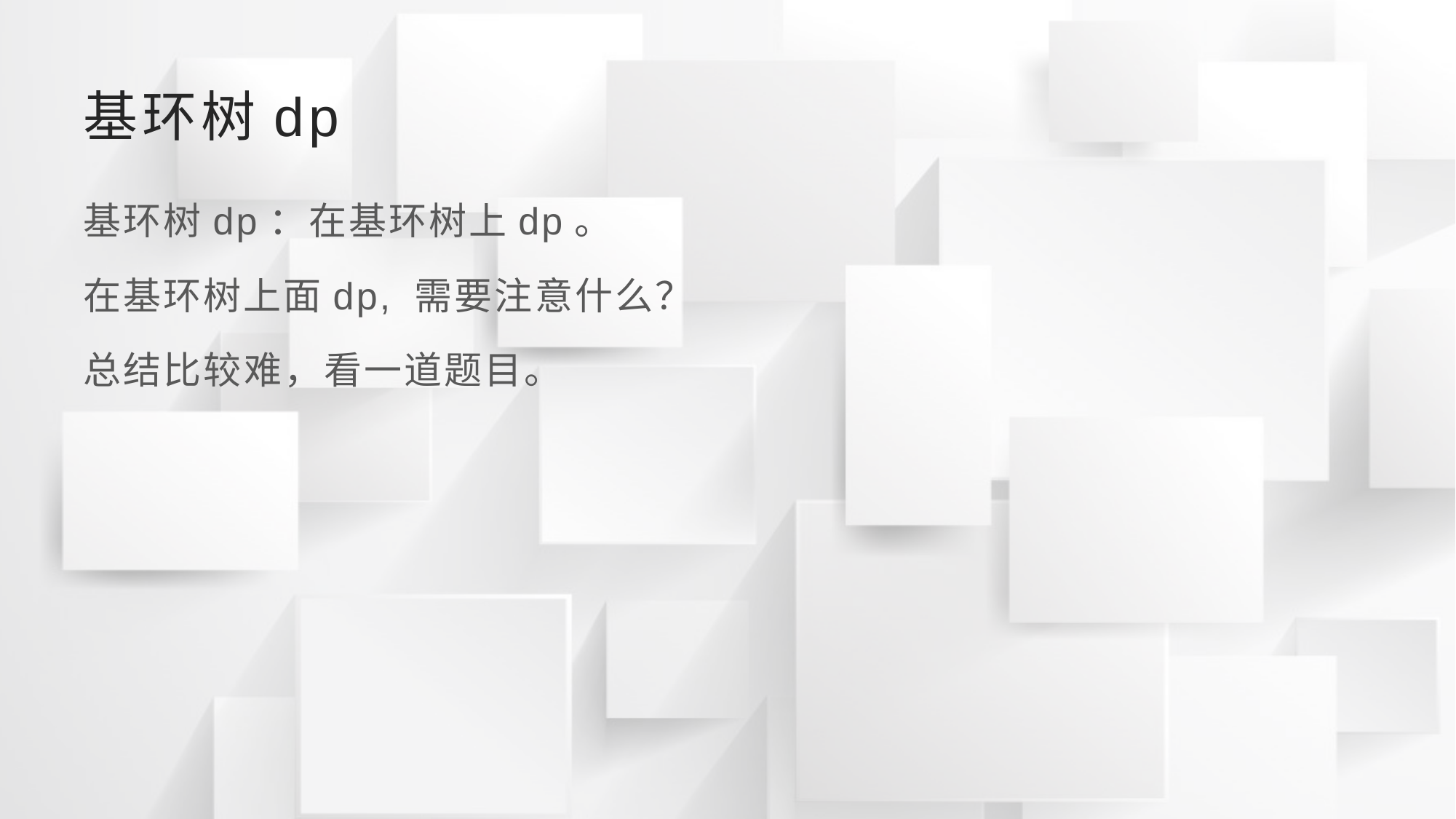

# 基环树dp
基环树dp：在基环树上dp。
在基环树上面dp, 需要注意什么？
总结比较难，看一道题目。